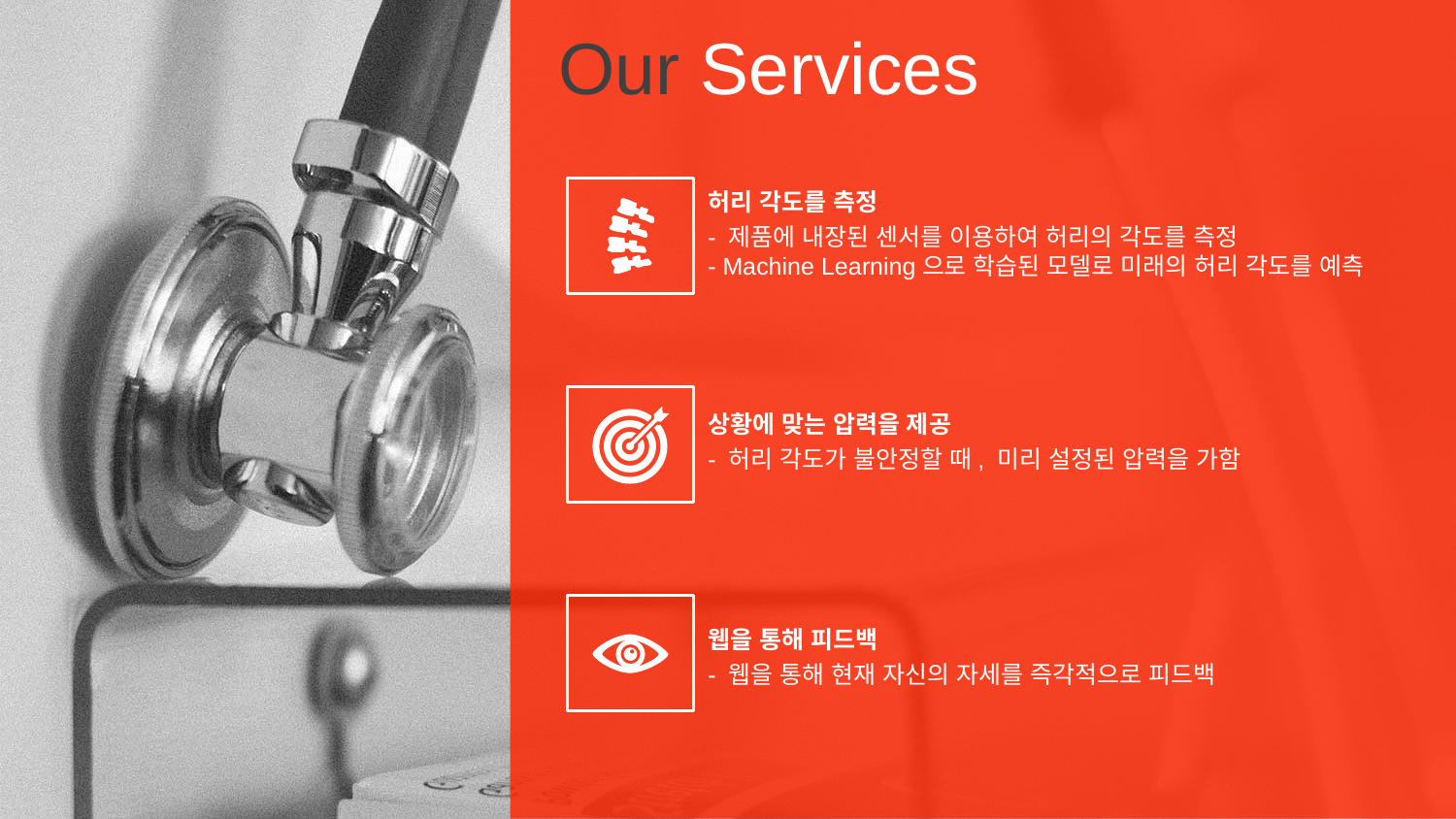

Our Services

허리 각도를 측정
- 제품에 내장된 센서를 이용하여 허리의 각도를 측정
- Machine Learning으로 학습된 모델로 미래의 허리 각도를 예측

상황에 맞는 압력을 제공
- 허리 각도가 불안정할 때, 미리 설정된 압력을 가함

웹을 통해 피드백
- 웹을 통해 현재 자신의 자세를 즉각적으로 피드백